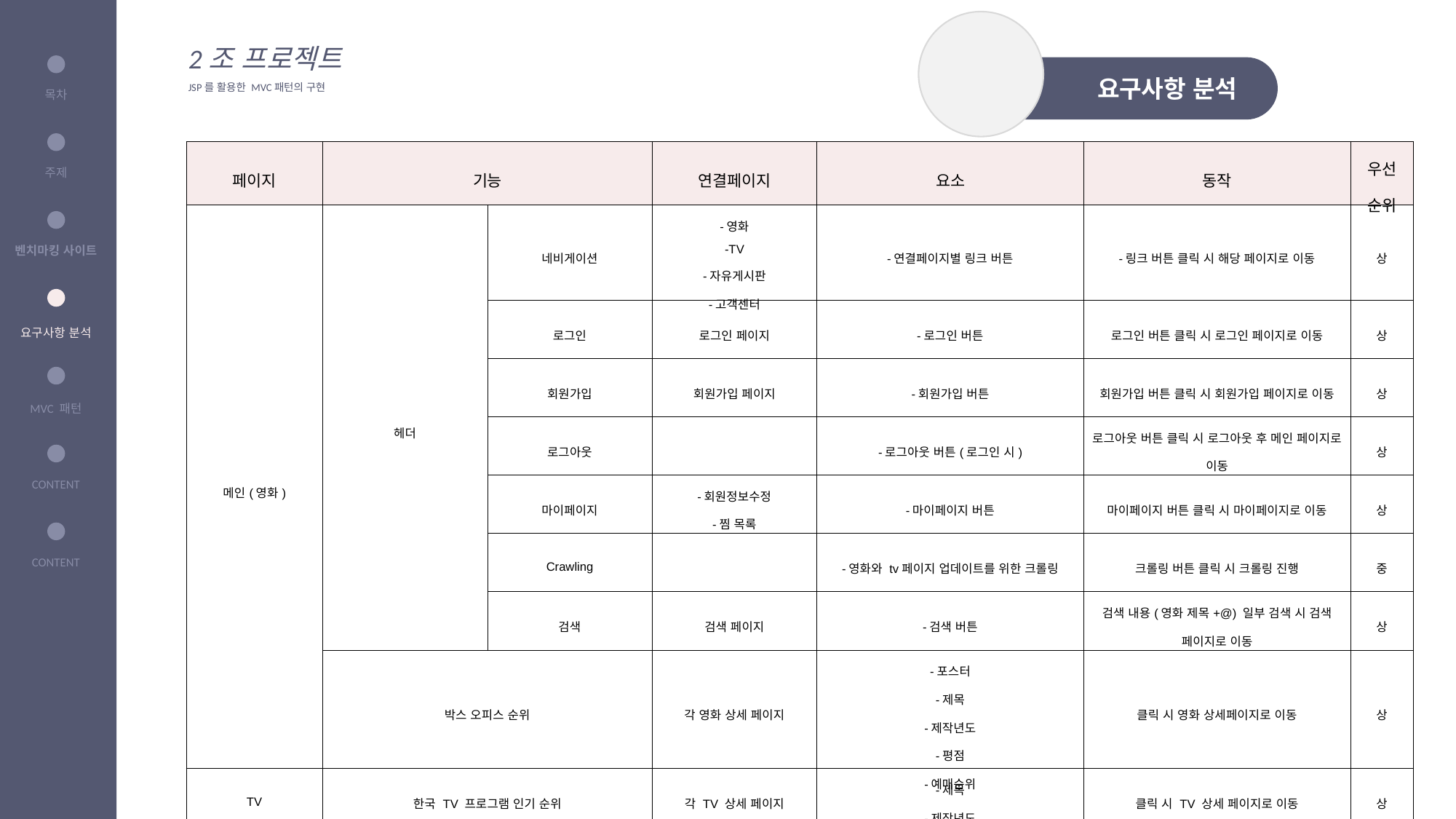

목차

주제

벤치마킹 사이트

요구사항 분석

CONTENT

CONTENT

2조 프로젝트
JSP를 활용한 MVC패턴의 구현

                  요구사항 분석
목차

| 페이지 | 기능 |  | 연결페이지 | 요소 | 동작 | 우선 순위 |
| --- | --- | --- | --- | --- | --- | --- |
| 메인(영화) | 헤더 | 네비게이션 | -영화 -TV -자유게시판 -고객센터 | -연결페이지별 링크 버튼 | -링크 버튼 클릭 시 해당 페이지로 이동 | 상 |
|  |  | 로그인 | 로그인 페이지 | -로그인 버튼 | 로그인 버튼 클릭 시 로그인 페이지로 이동 | 상 |
|  |  | 회원가입 | 회원가입 페이지 | -회원가입 버튼 | 회원가입 버튼 클릭 시 회원가입 페이지로 이동 | 상 |
|  |  | 로그아웃 |  | -로그아웃 버튼(로그인 시) | 로그아웃 버튼 클릭 시 로그아웃 후 메인 페이지로 이동 | 상 |
|  |  | 마이페이지 | -회원정보수정 -찜 목록 | -마이페이지 버튼 | 마이페이지 버튼 클릭 시 마이페이지로 이동 | 상 |
|  |  | Crawling |  | -영화와 tv페이지 업데이트를 위한 크롤링 | 크롤링 버튼 클릭 시 크롤링 진행 | 중 |
|  |  | 검색 | 검색 페이지 | -검색 버튼 | 검색 내용(영화 제목+@) 일부 검색 시 검색 페이지로 이동 | 상 |
|  | 박스 오피스 순위 |  | 각 영화 상세 페이지 | -포스터 -제목 -제작년도 -평점 -예매순위 | 클릭 시 영화 상세페이지로 이동 | 상 |
| TV | 한국 TV 프로그램 인기 순위 |  | 각 TV 상세 페이지 | -제목 -제작년도 | 클릭 시 TV 상세 페이지로 이동 | 상 |
주제

벤치마킹 사이트

CONTENT

CONTENT
MVC 패턴

CONTENT

CONTENT